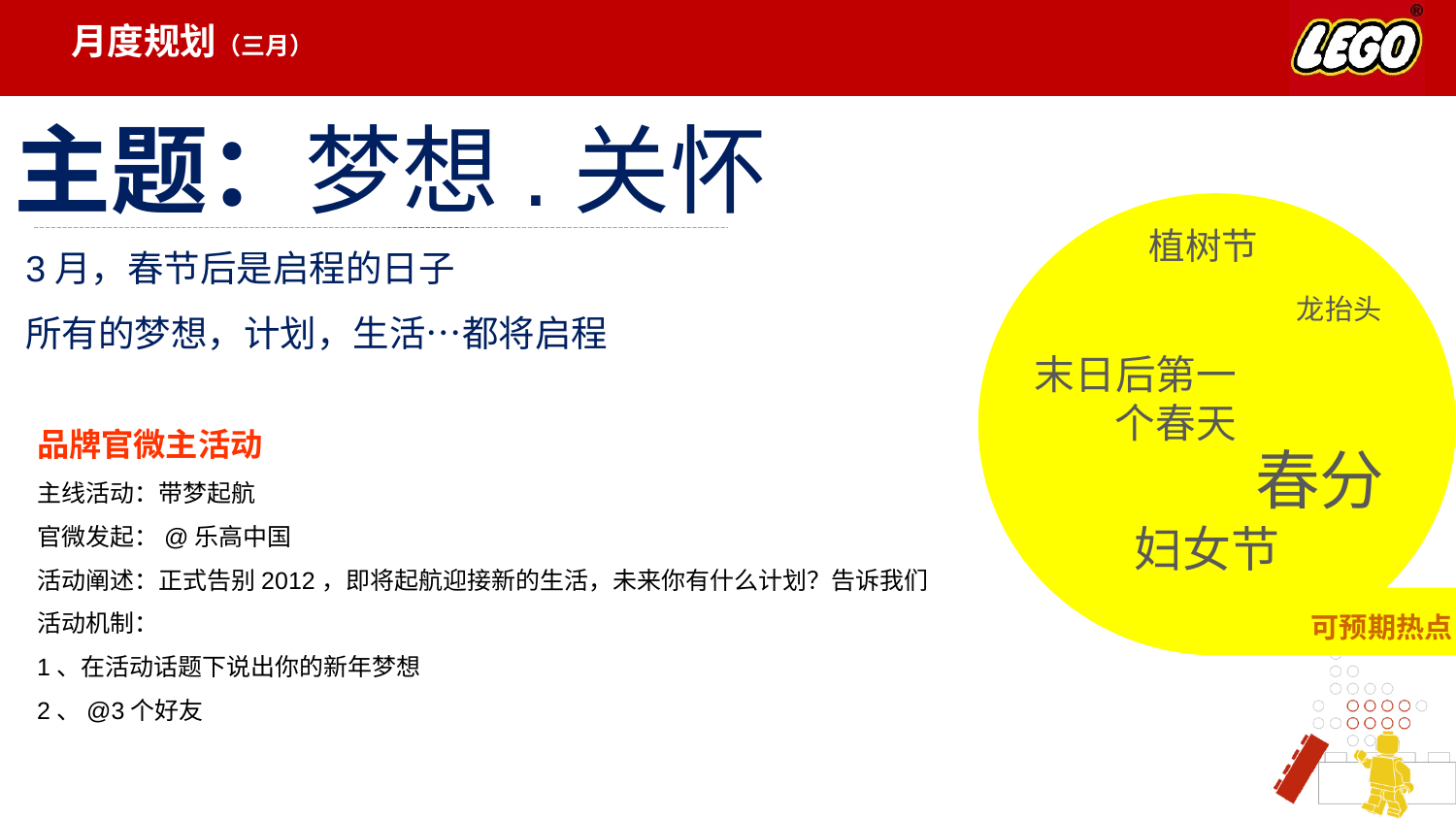

月度规划（三月）
主题：梦想.关怀

3月，春节后是启程的日子
所有的梦想，计划，生活…都将启程
植树节
龙抬头
末日后第一个春天
品牌官微主活动
主线活动：带梦起航
官微发起：@乐高中国
活动阐述：正式告别2012，即将起航迎接新的生活，未来你有什么计划？告诉我们
活动机制：
1、在活动话题下说出你的新年梦想
2、@3个好友
春分
妇女节
可预期热点